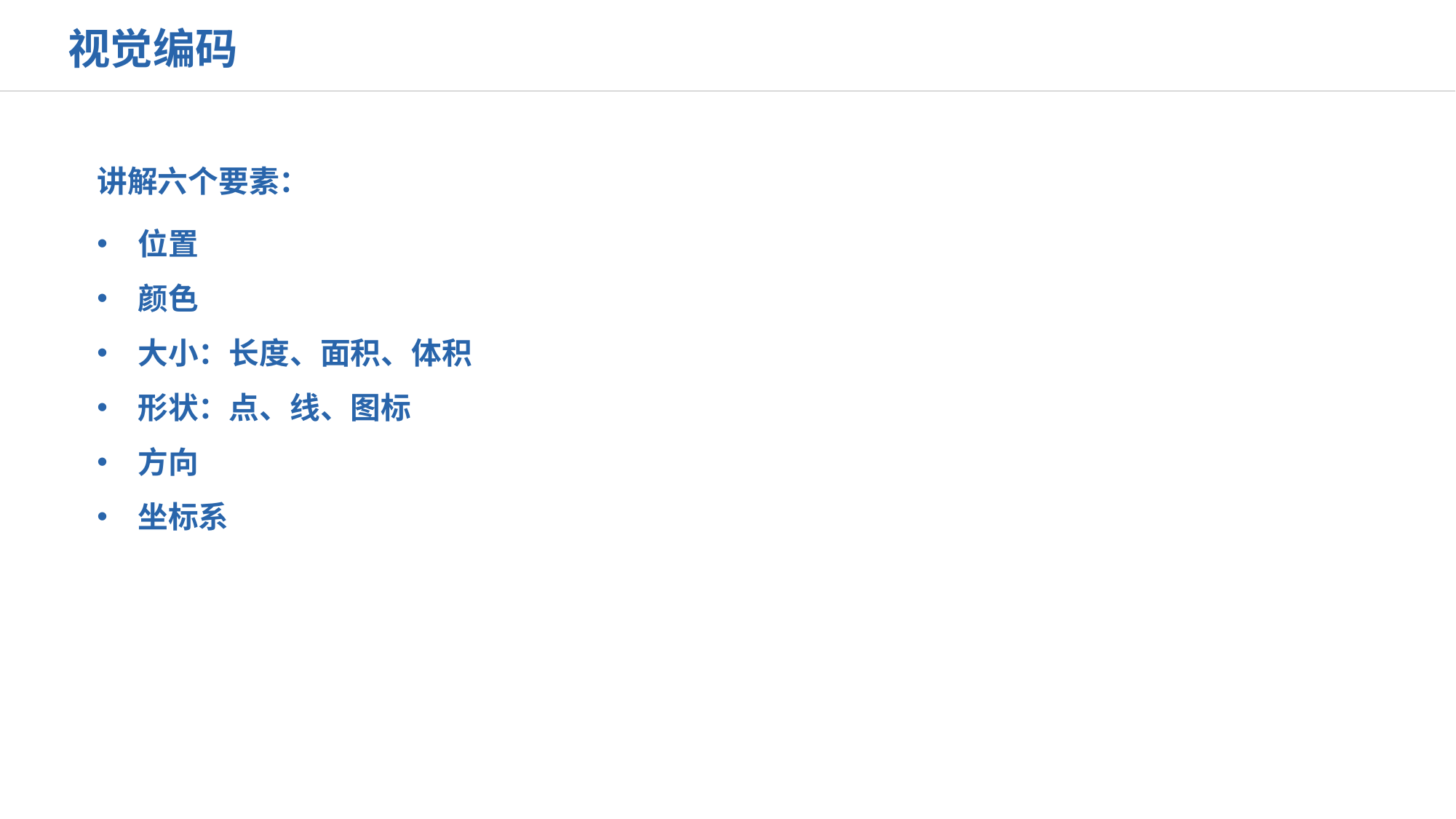

视觉编码
讲解六个要素：
位置
颜色
大小：长度、面积、体积
形状：点、线、图标
方向
坐标系